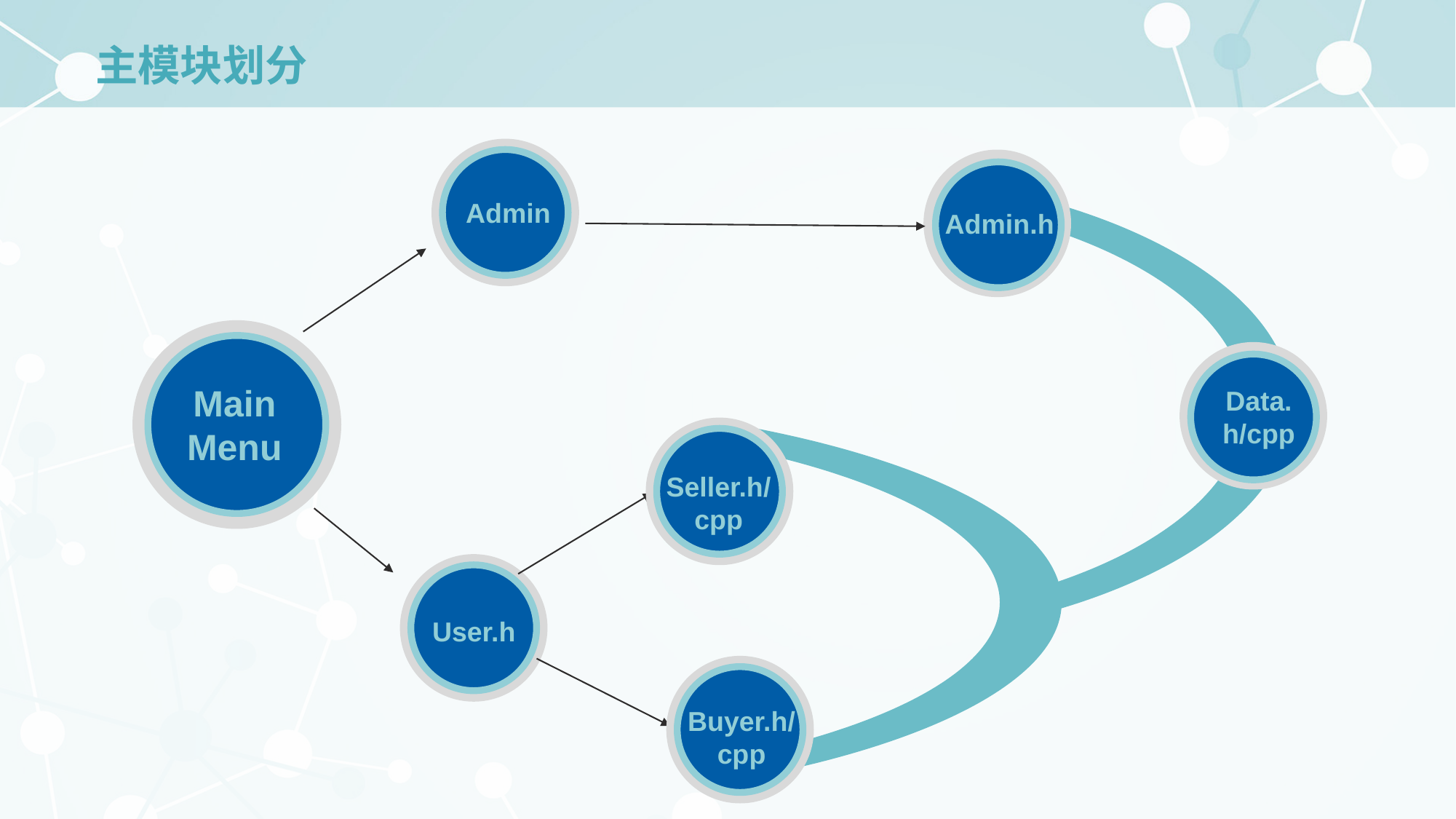

# 主模块划分

Admin

Admin.h

Main
Menu

Data.h/cpp

Seller.h/cpp

User.h

Buyer.h/cpp